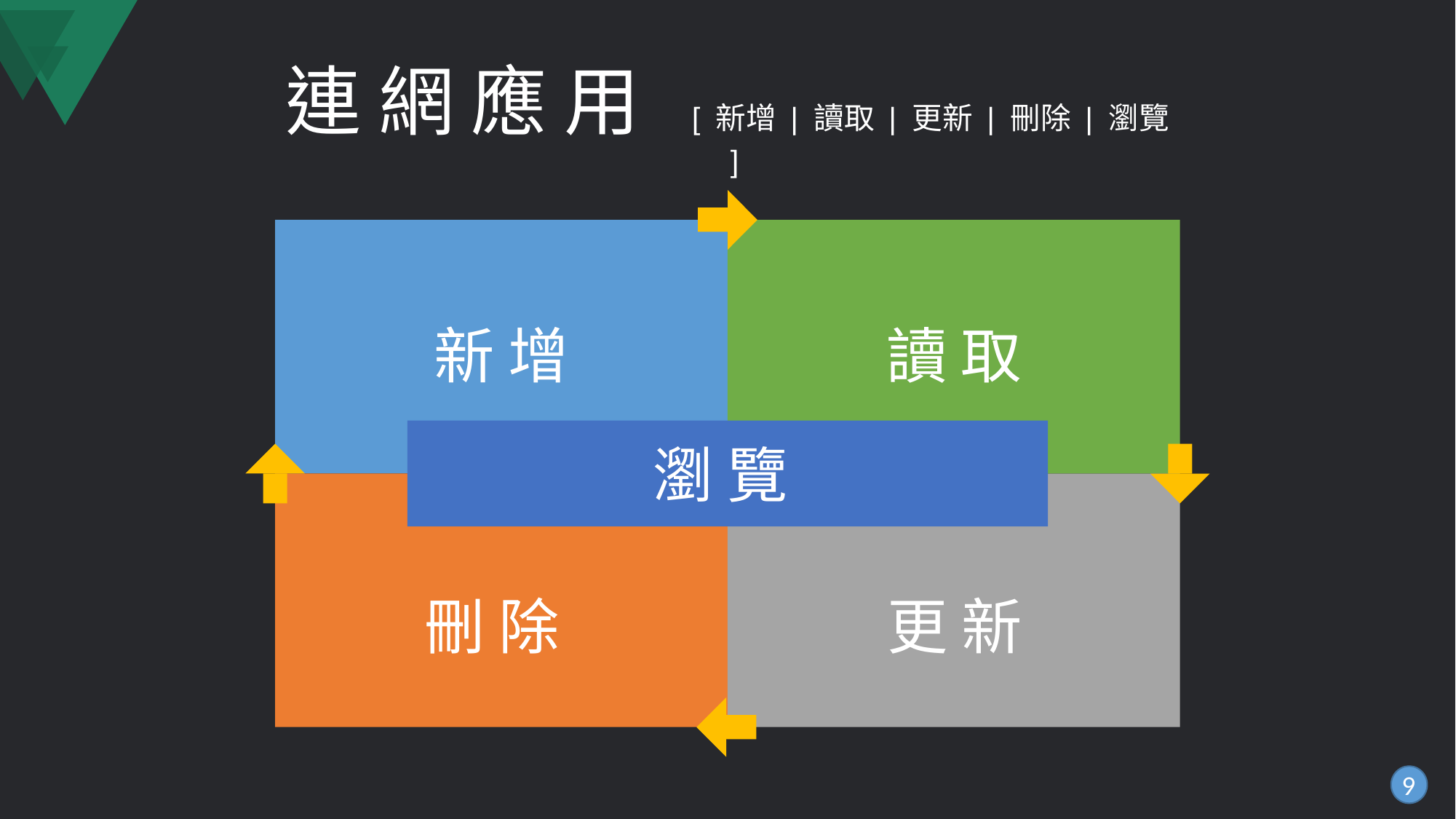

# 連 網 應 用  [ 新增 | 讀取 | 更新 | 刪除 | 瀏覽 ]

新 增
讀 取

瀏 覽

刪 除
更 新

9